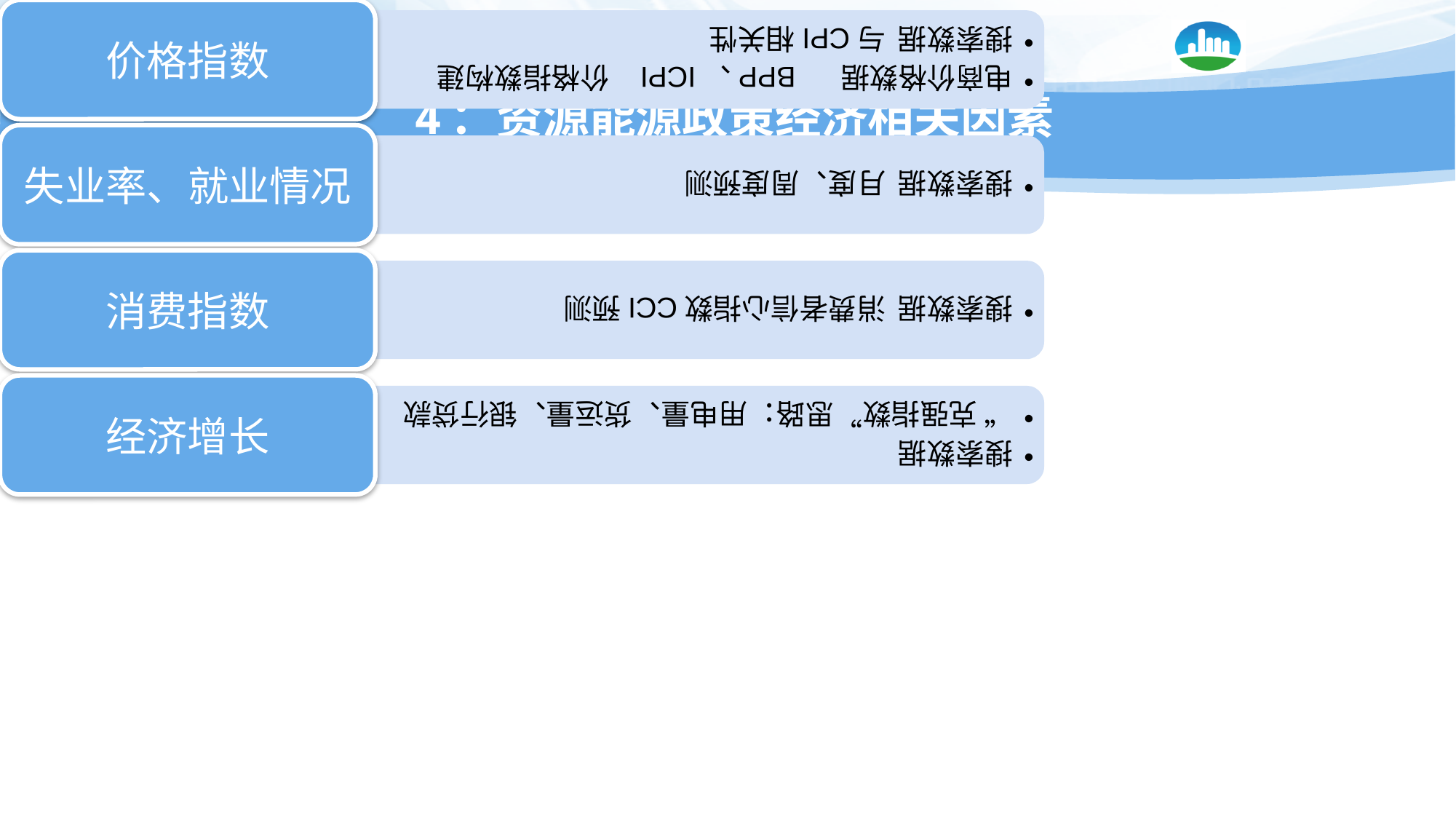

# 4：资源能源政策经济相关因素
电商价格数据      BPP、ICPI   价格指数构建
搜索数据  与CPI相关性
价格指数
搜索数据  月度、周度预测
失业率、就业情况
搜索数据  消费者信心指数CCI预测
消费指数
搜索数据
“克强指数”思路：用电量、货运量、银行贷款
经济增长